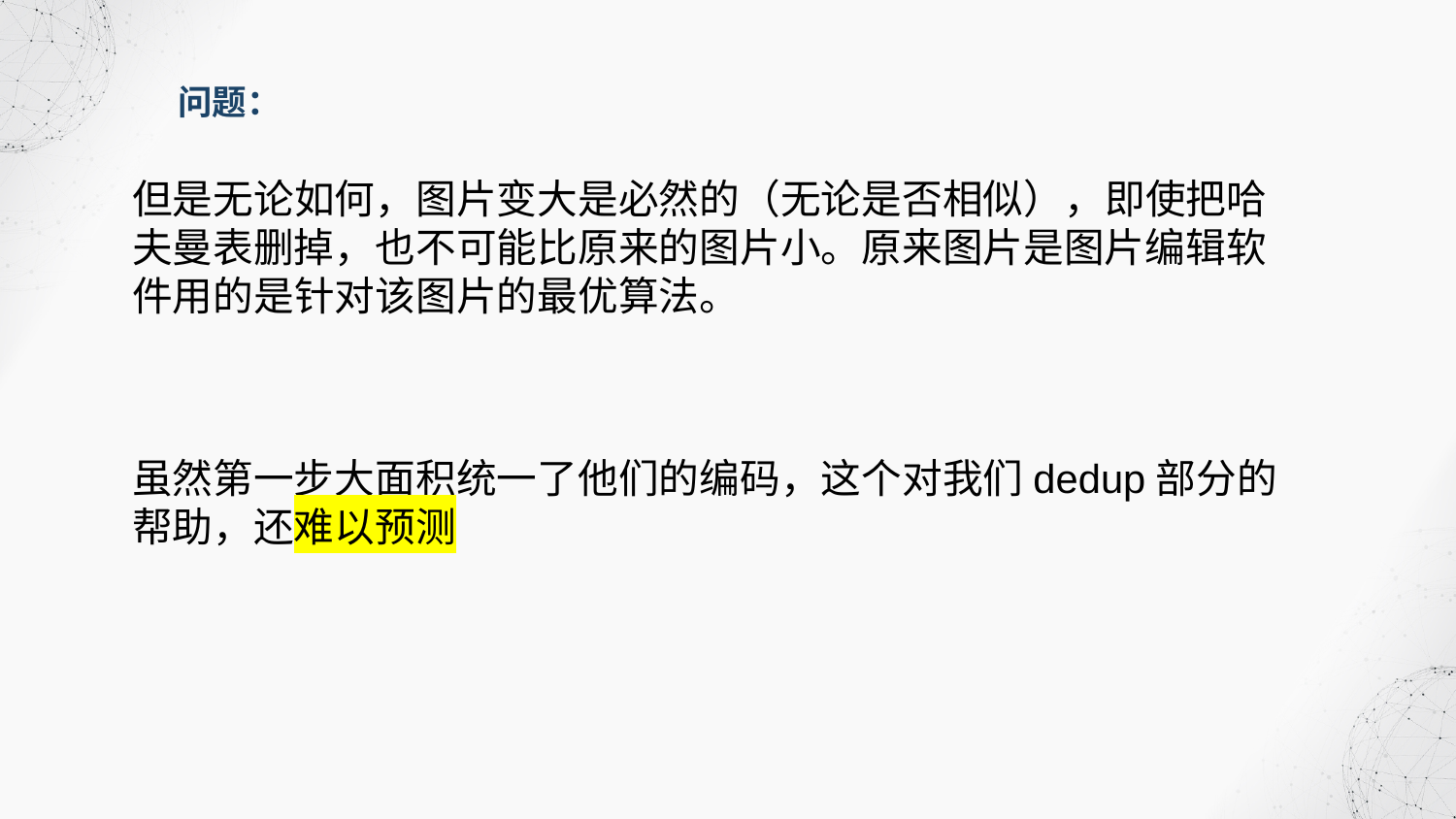

问题：
但是无论如何，图片变大是必然的（无论是否相似），即使把哈夫曼表删掉，也不可能比原来的图片小。原来图片是图片编辑软件用的是针对该图片的最优算法。
虽然第一步大面积统一了他们的编码，这个对我们dedup部分的帮助，还难以预测